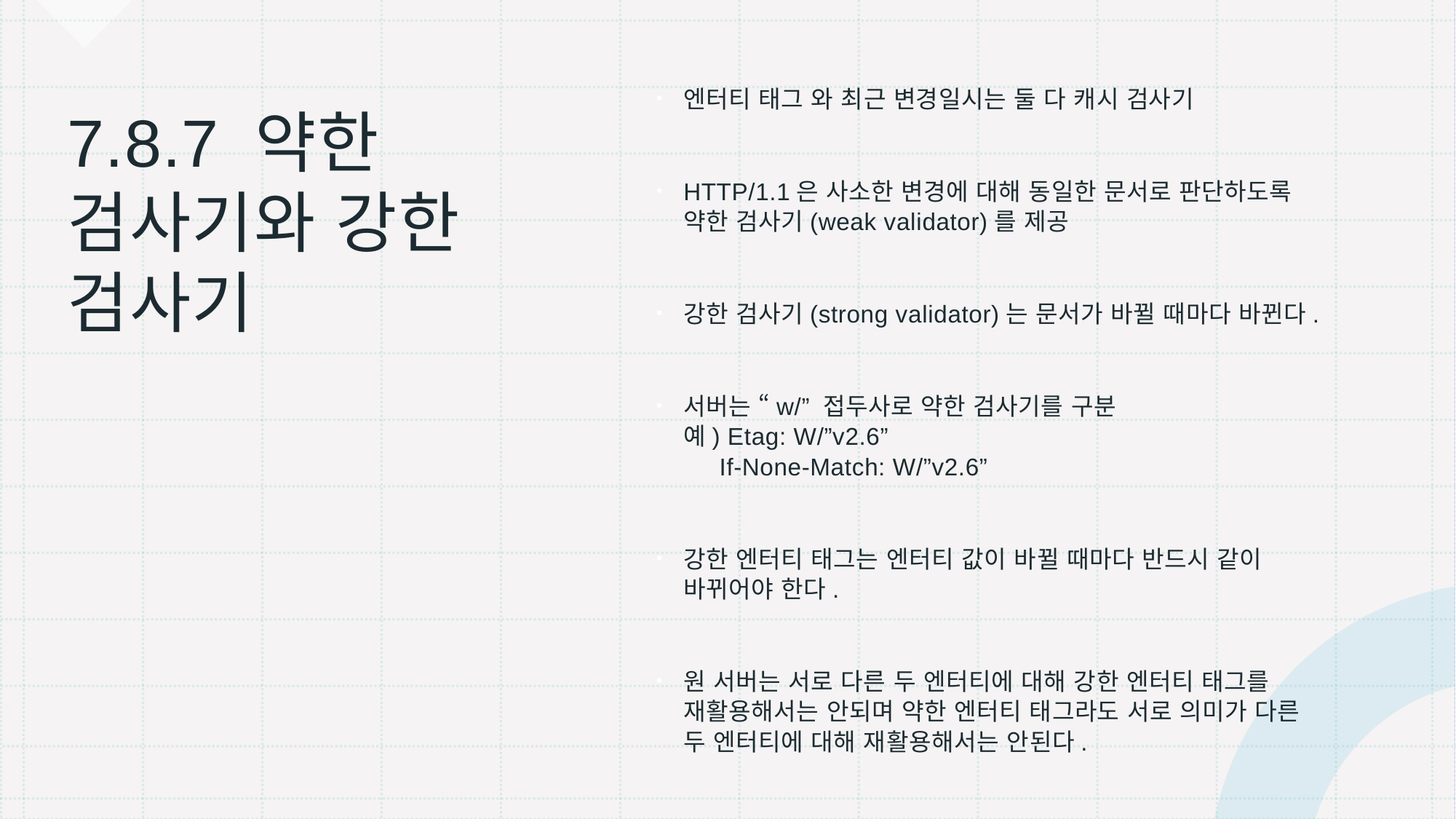

엔터티 태그 와 최근 변경일시는 둘 다 캐시 검사기

HTTP/1.1은 사소한 변경에 대해 동일한 문서로 판단하도록 약한 검사기(weak validator)를 제공

강한 검사기(strong validator)는 문서가 바뀔 때마다 바뀐다.

서버는 “w/” 접두사로 약한 검사기를 구분
예) Etag: W/”v2.6”
     If-None-Match: W/”v2.6”

강한 엔터티 태그는 엔터티 값이 바뀔 때마다 반드시 같이 바뀌어야 한다.

원 서버는 서로 다른 두 엔터티에 대해 강한 엔터티 태그를 재활용해서는 안되며 약한 엔터티 태그라도 서로 의미가 다른 두 엔터티에 대해 재활용해서는 안된다.
# 7.8.7 약한 검사기와 강한 검사기